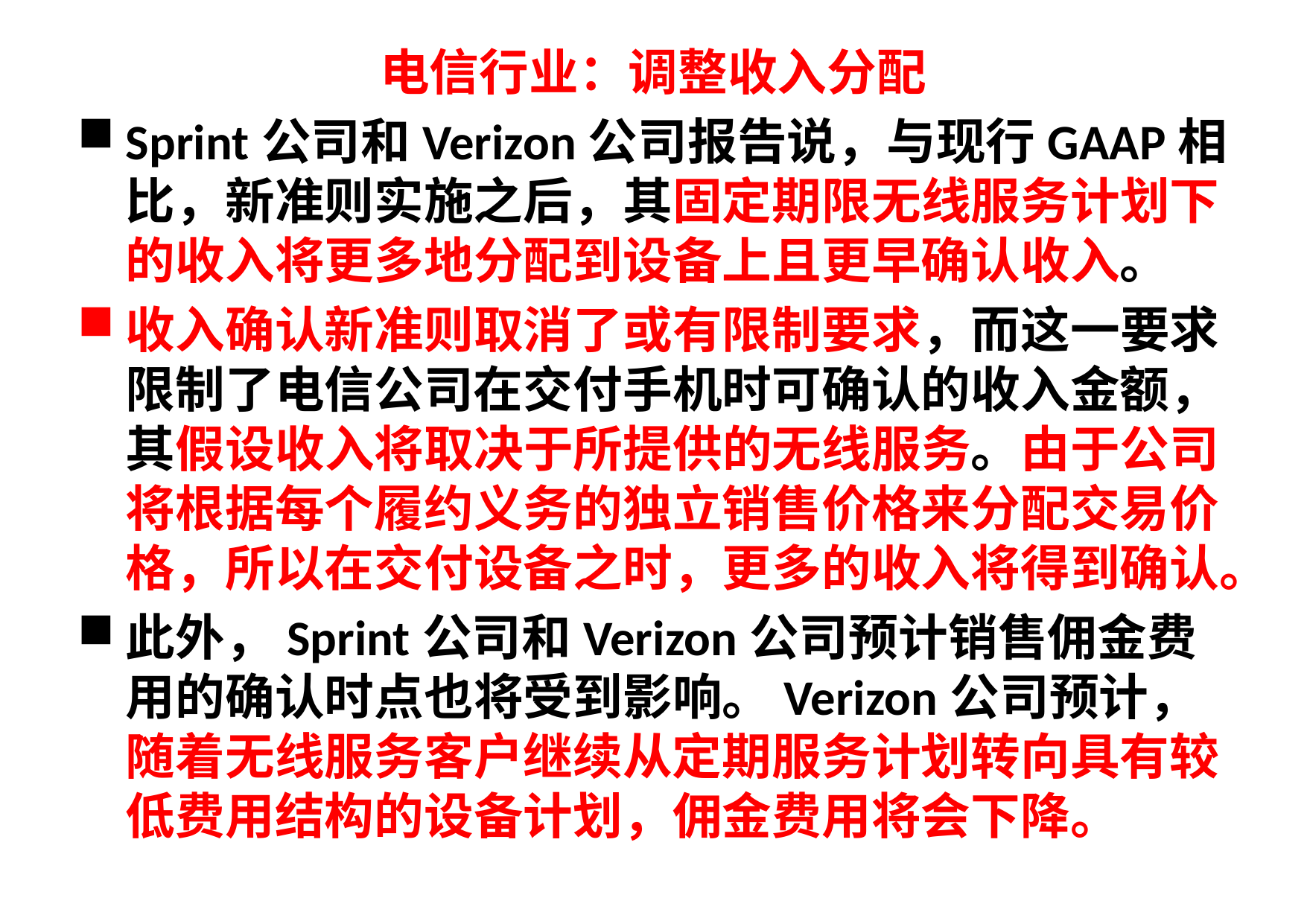

电信行业：调整收入分配
Sprint公司和Verizon公司报告说，与现行GAAP相比，新准则实施之后，其固定期限无线服务计划下的收入将更多地分配到设备上且更早确认收入。
收入确认新准则取消了或有限制要求，而这一要求限制了电信公司在交付手机时可确认的收入金额，其假设收入将取决于所提供的无线服务。由于公司将根据每个履约义务的独立销售价格来分配交易价格，所以在交付设备之时，更多的收入将得到确认。
此外，Sprint公司和Verizon公司预计销售佣金费用的确认时点也将受到影响。Verizon公司预计，随着无线服务客户继续从定期服务计划转向具有较低费用结构的设备计划，佣金费用将会下降。
115